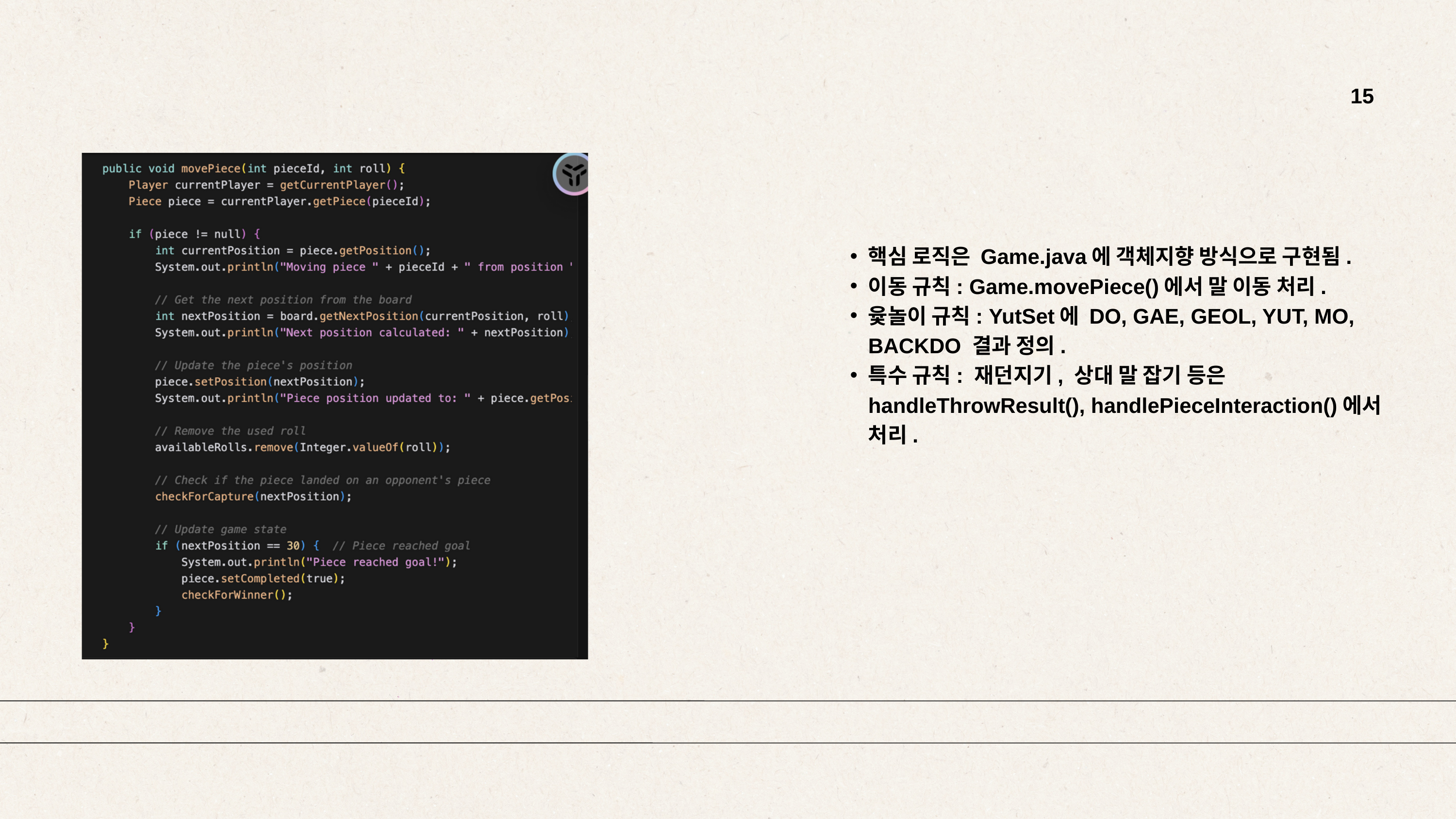

15

핵심 로직은 Game.java에 객체지향 방식으로 구현됨.
이동 규칙: Game.movePiece()에서 말 이동 처리.
윷놀이 규칙: YutSet에 DO, GAE, GEOL, YUT, MO, BACKDO 결과 정의.
특수 규칙: 재던지기, 상대 말 잡기 등은 handleThrowResult(), handlePieceInteraction()에서 처리.